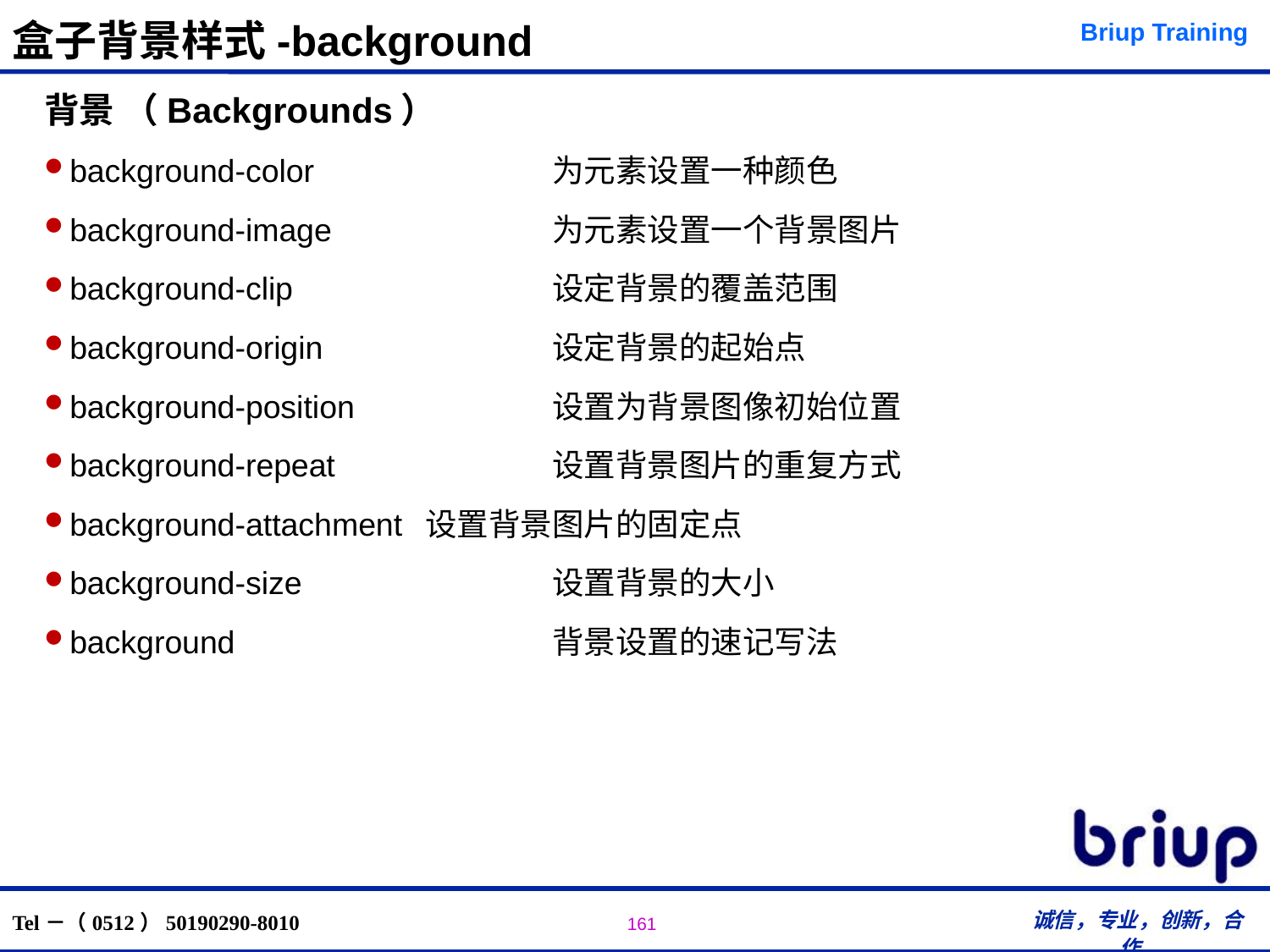

# 盒子背景样式-background
背景 （Backgrounds）
background-color 		为元素设置一种颜色
background-image		为元素设置一个背景图片
background-clip 		设定背景的覆盖范围
background-origin 		设定背景的起始点
background-position 		设置为背景图像初始位置
background-repeat 		设置背景图片的重复方式
background-attachment 	设置背景图片的固定点
background-size 		设置背景的大小
background 			背景设置的速记写法